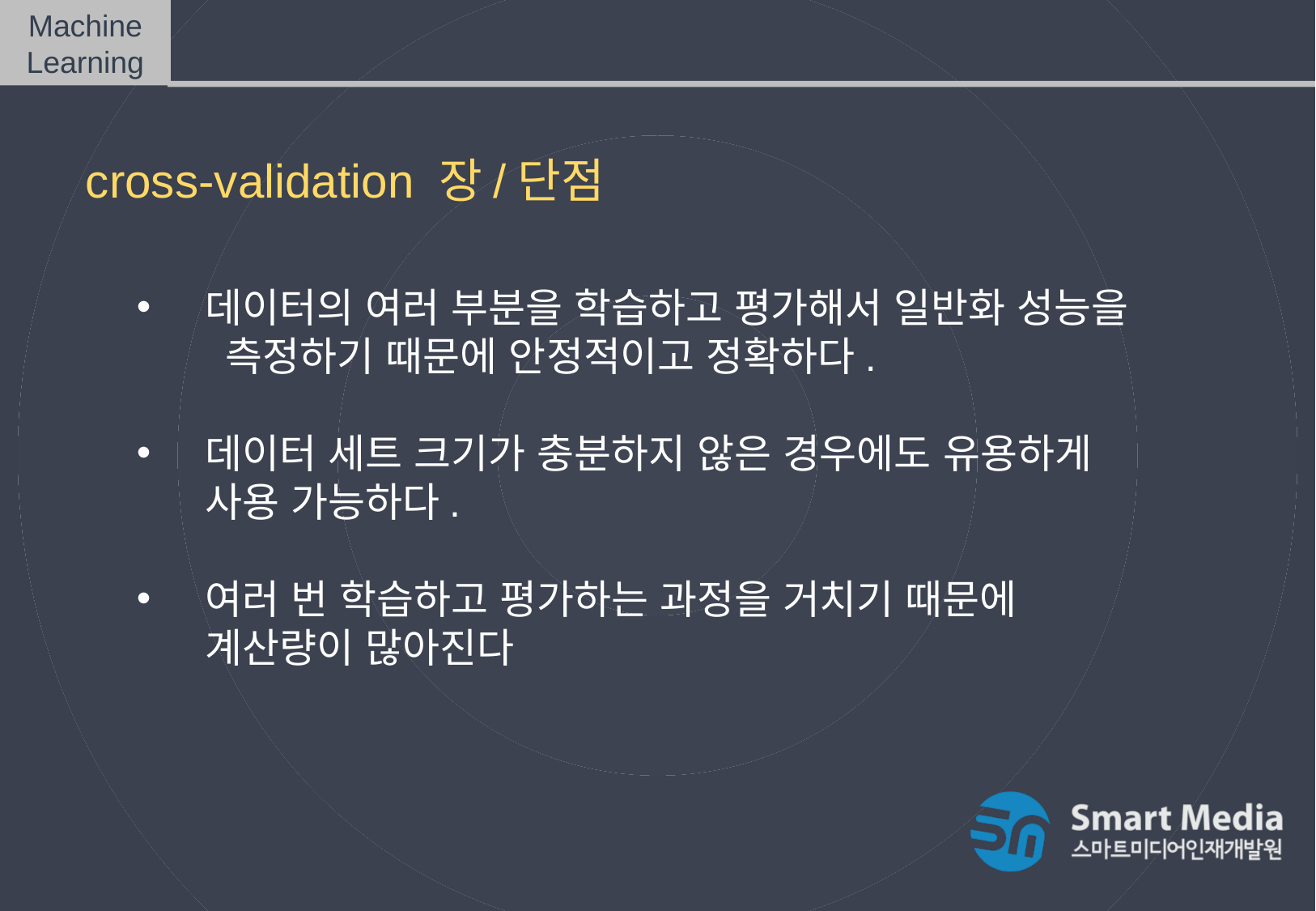

Machine Learning
Cross validation(교차검증)

cross-validation 장/단점
데이터의 여러 부분을 학습하고 평가해서 일반화 성능을
       측정하기 때문에 안정적이고 정확하다.

데이터 세트 크기가 충분하지 않은 경우에도 유용하게 사용 가능하다.

여러 번 학습하고 평가하는 과정을 거치기 때문에 계산량이 많아진다